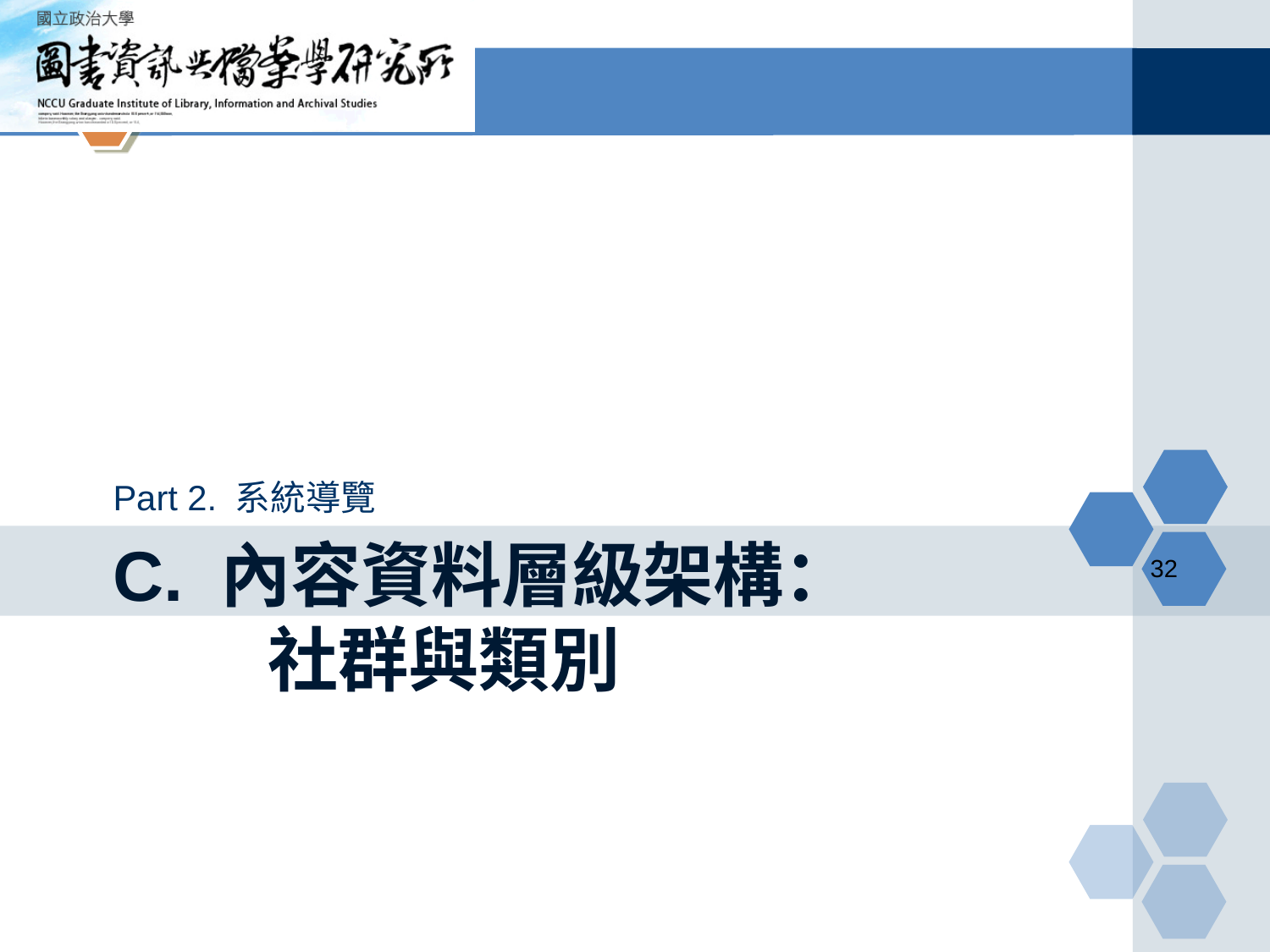

Part 2. 系統導覽
# C. 內容資料層級架構：
       社群與類別
32